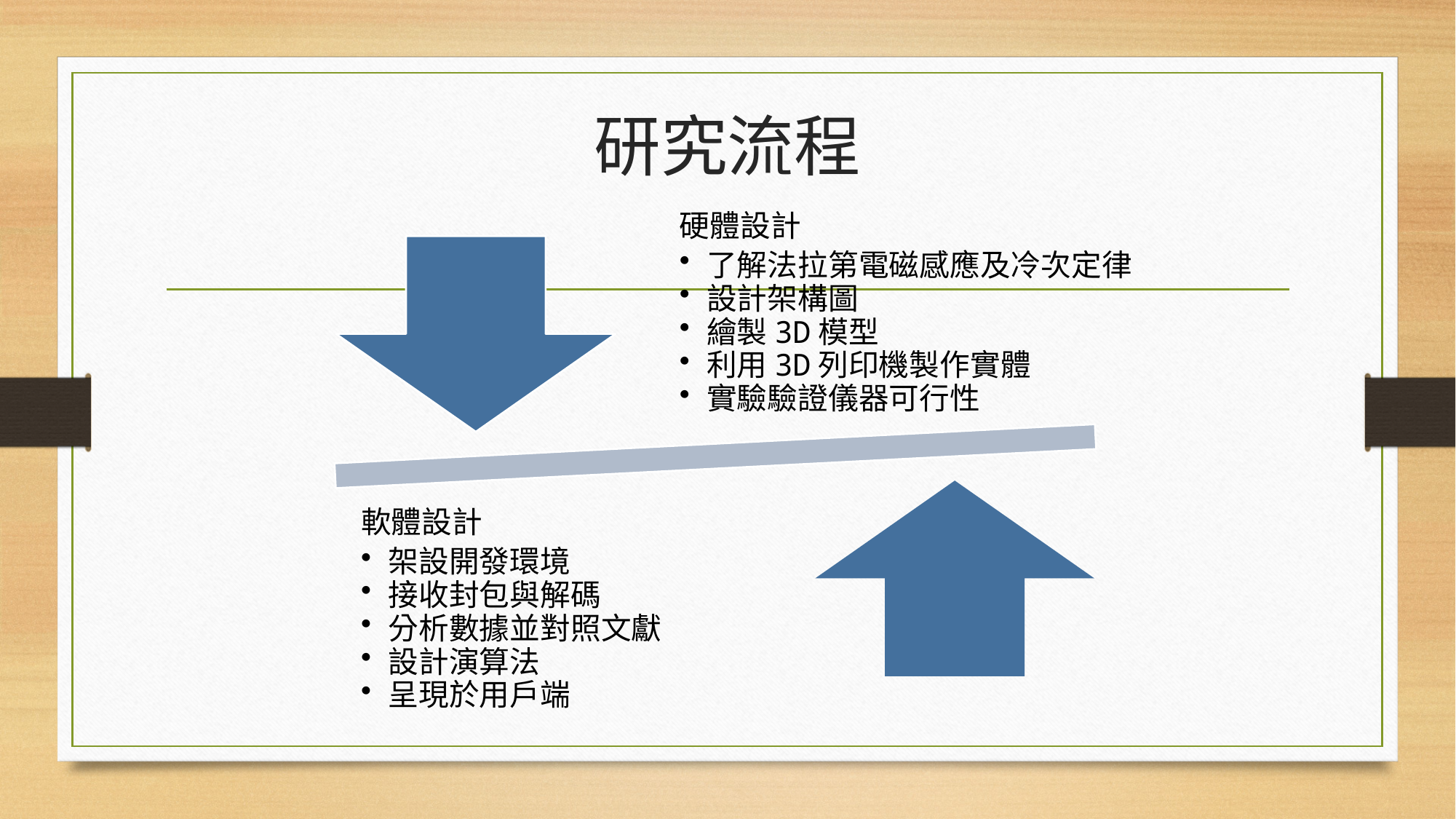

# 研究流程
硬體設計
了解法拉第電磁感應及冷次定律
設計架構圖
繪製3D模型
利用3D列印機製作實體
實驗驗證儀器可行性
軟體設計
架設開發環境
接收封包與解碼
分析數據並對照文獻
設計演算法
呈現於用戶端